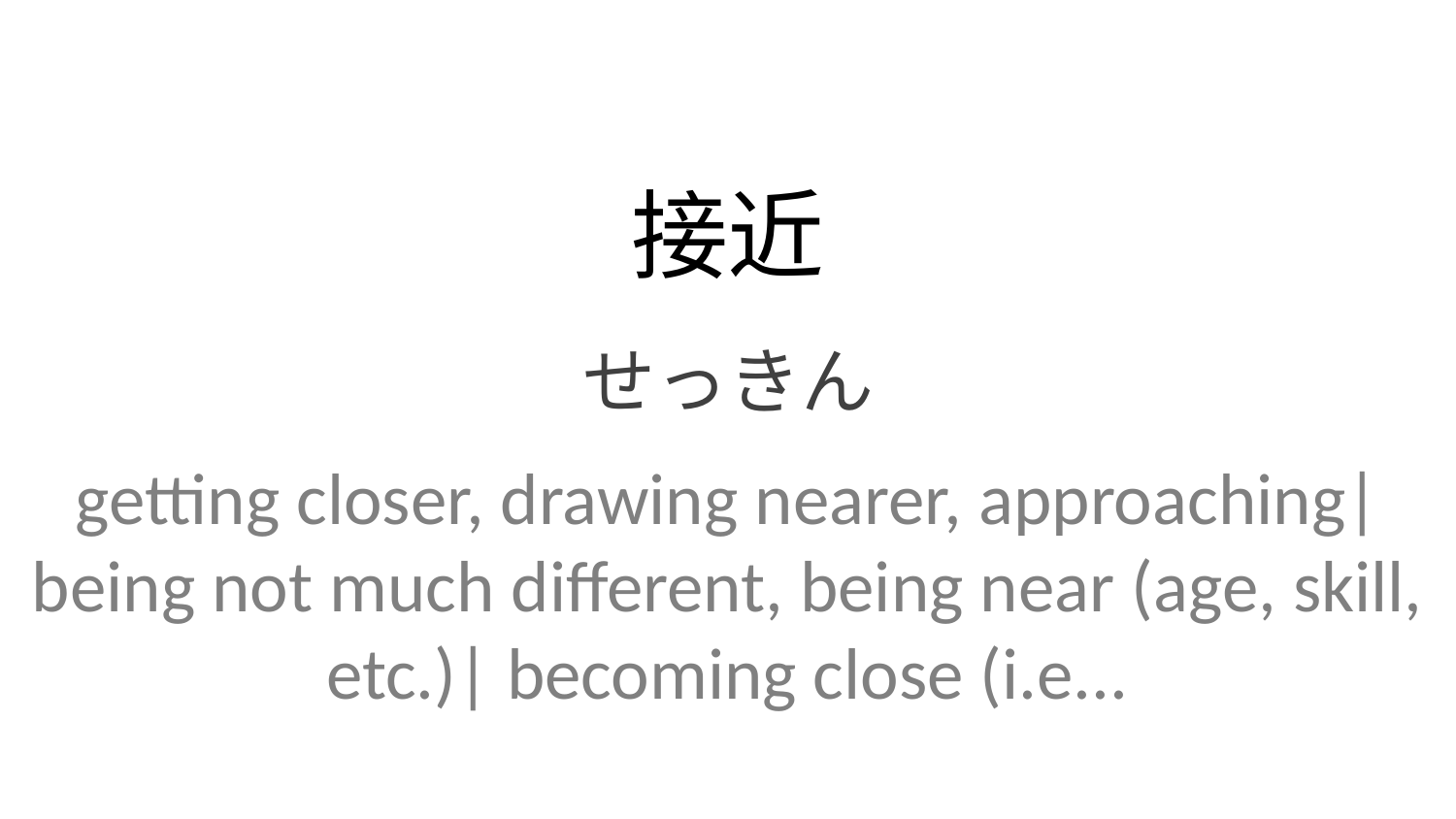

接近

せっきん
getting closer, drawing nearer, approaching| being not much different, being near (age, skill, etc.)| becoming close (i.e...